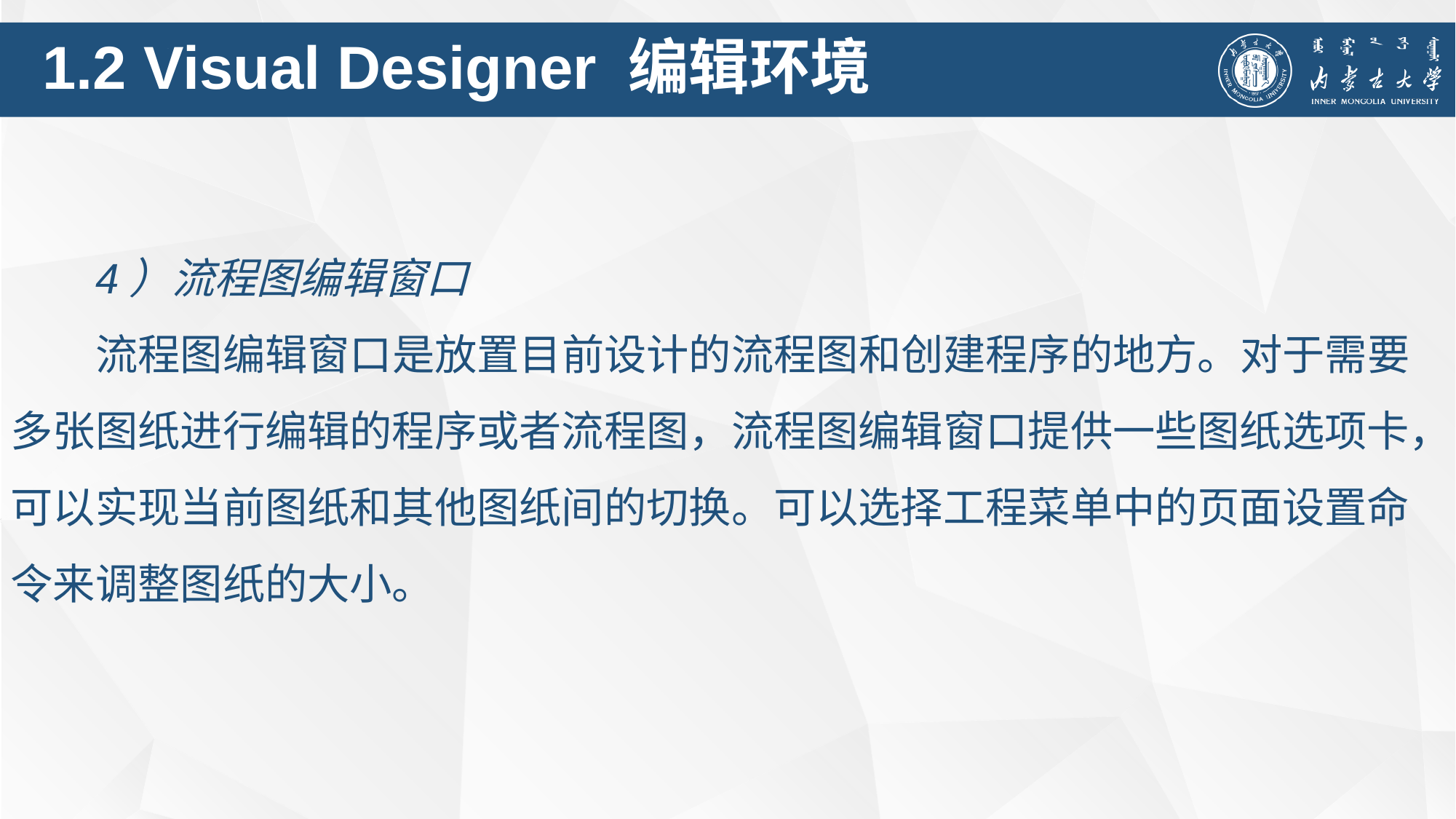

1.2 Visual Designer 编辑环境

4）流程图编辑窗口
流程图编辑窗口是放置目前设计的流程图和创建程序的地方。对于需要多张图纸进行编辑的程序或者流程图，流程图编辑窗口提供一些图纸选项卡，可以实现当前图纸和其他图纸间的切换。可以选择工程菜单中的页面设置命令来调整图纸的大小。